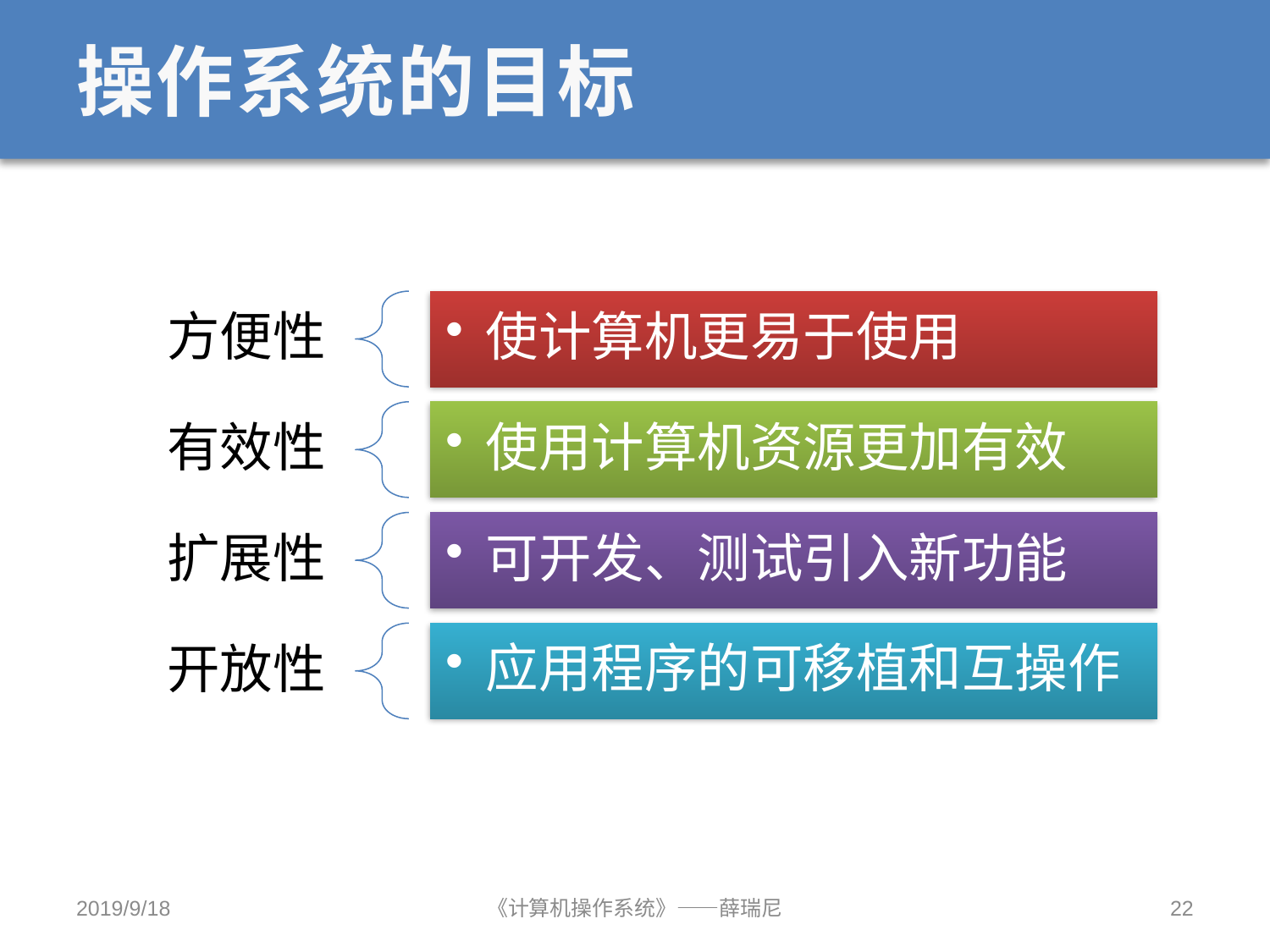

# 操作系统的目标
方便性
使计算机更易于使用
有效性
使用计算机资源更加有效
扩展性
可开发、测试引入新功能
开放性
应用程序的可移植和互操作
2019/9/18
《计算机操作系统》——薛瑞尼
22